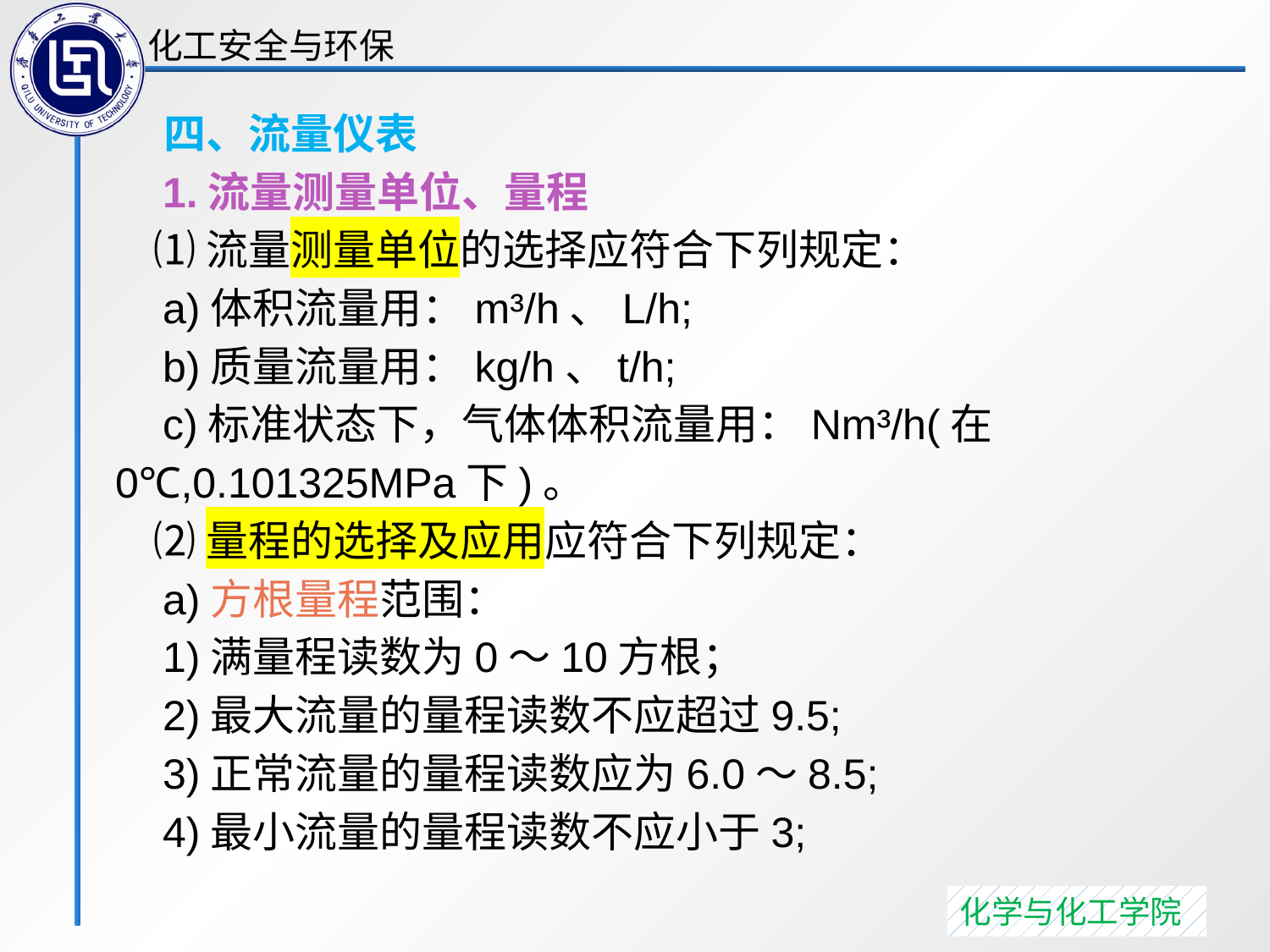

四、流量仪表
    1.流量测量单位、量程
    ⑴流量测量单位的选择应符合下列规定：
    a)体积流量用：m³/h、L/h;
    b)质量流量用：kg/h、t/h;
    c)标准状态下，气体体积流量用：Nm³/h(在0℃,0.101325MPa下)。
    ⑵量程的选择及应用应符合下列规定：
    a)方根量程范围：
    1)满量程读数为0～10方根；
    2)最大流量的量程读数不应超过9.5;
    3)正常流量的量程读数应为6.0～8.5;
    4)最小流量的量程读数不应小于3;